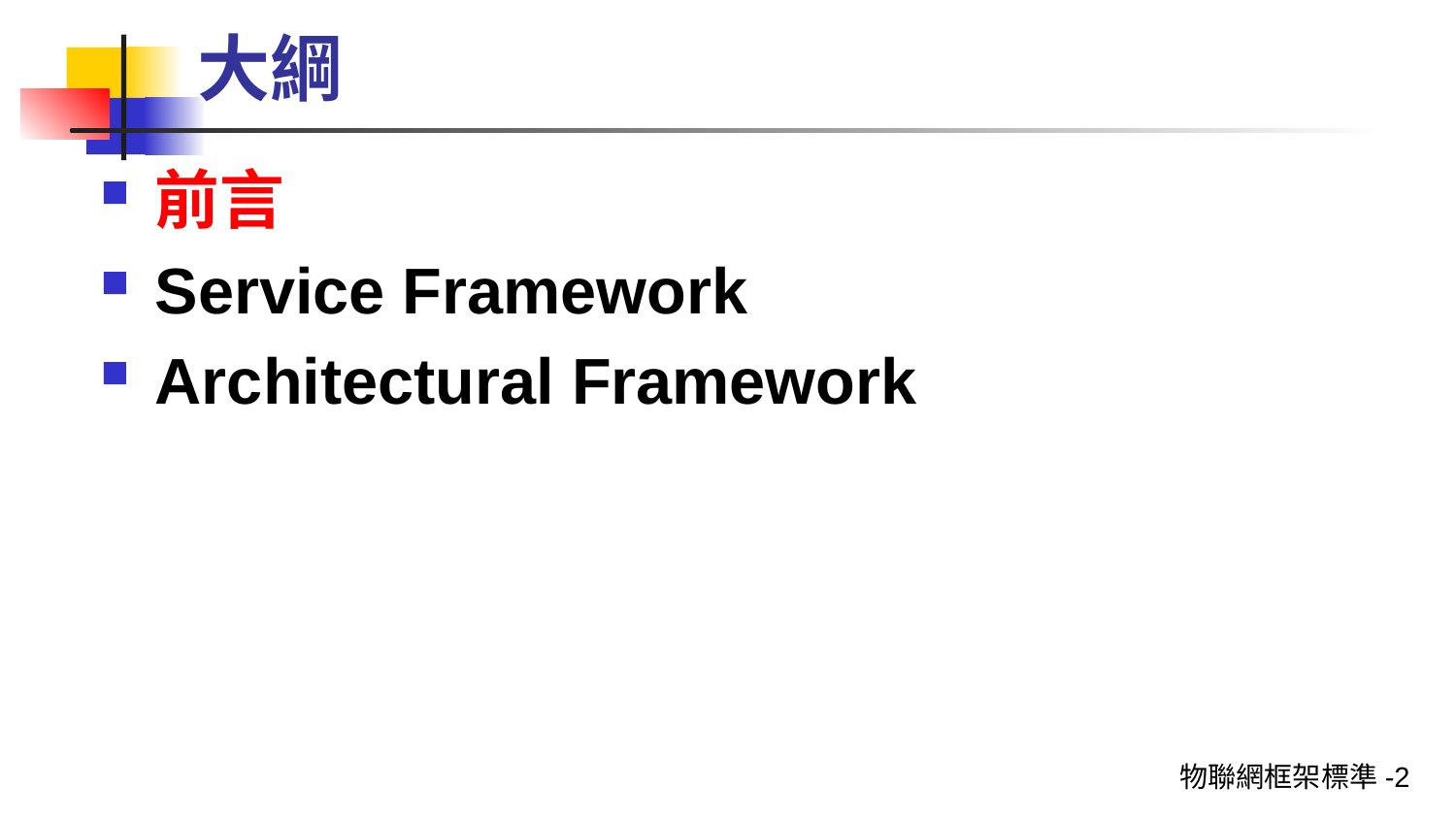

# 大綱
前言
Service Framework
Architectural Framework

物聯網框架標準-2